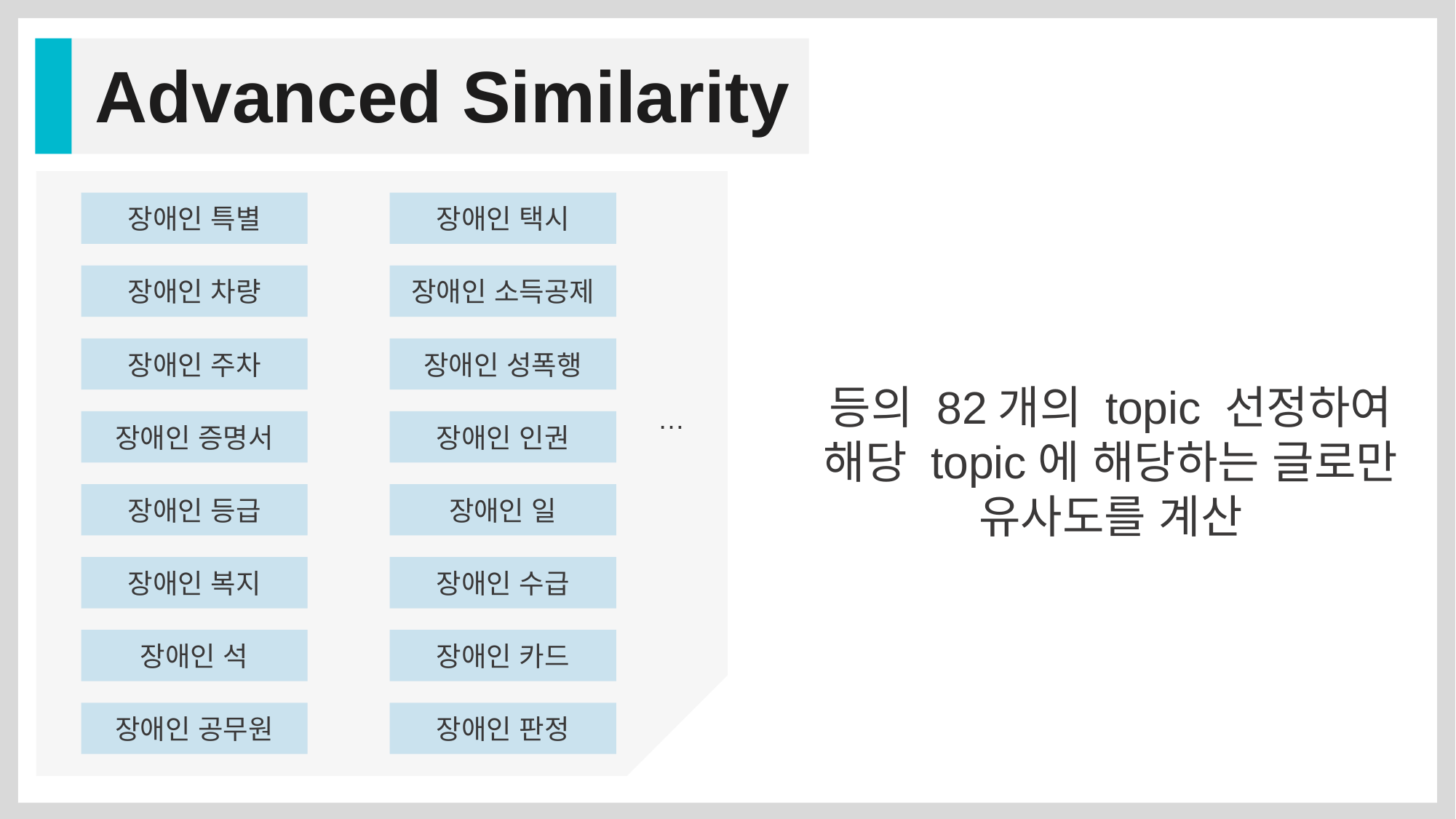

Advanced Similarity

장애인 특별
장애인 택시
장애인 차량
장애인 소득공제
장애인 주차
장애인 성폭행
등의 82개의 topic 선정하여
해당 topic에 해당하는 글로만 유사도를 계산
…
장애인 증명서
장애인 인권
장애인 등급
장애인 일
장애인 복지
장애인 수급
장애인 석
장애인 카드
장애인 공무원
장애인 판정